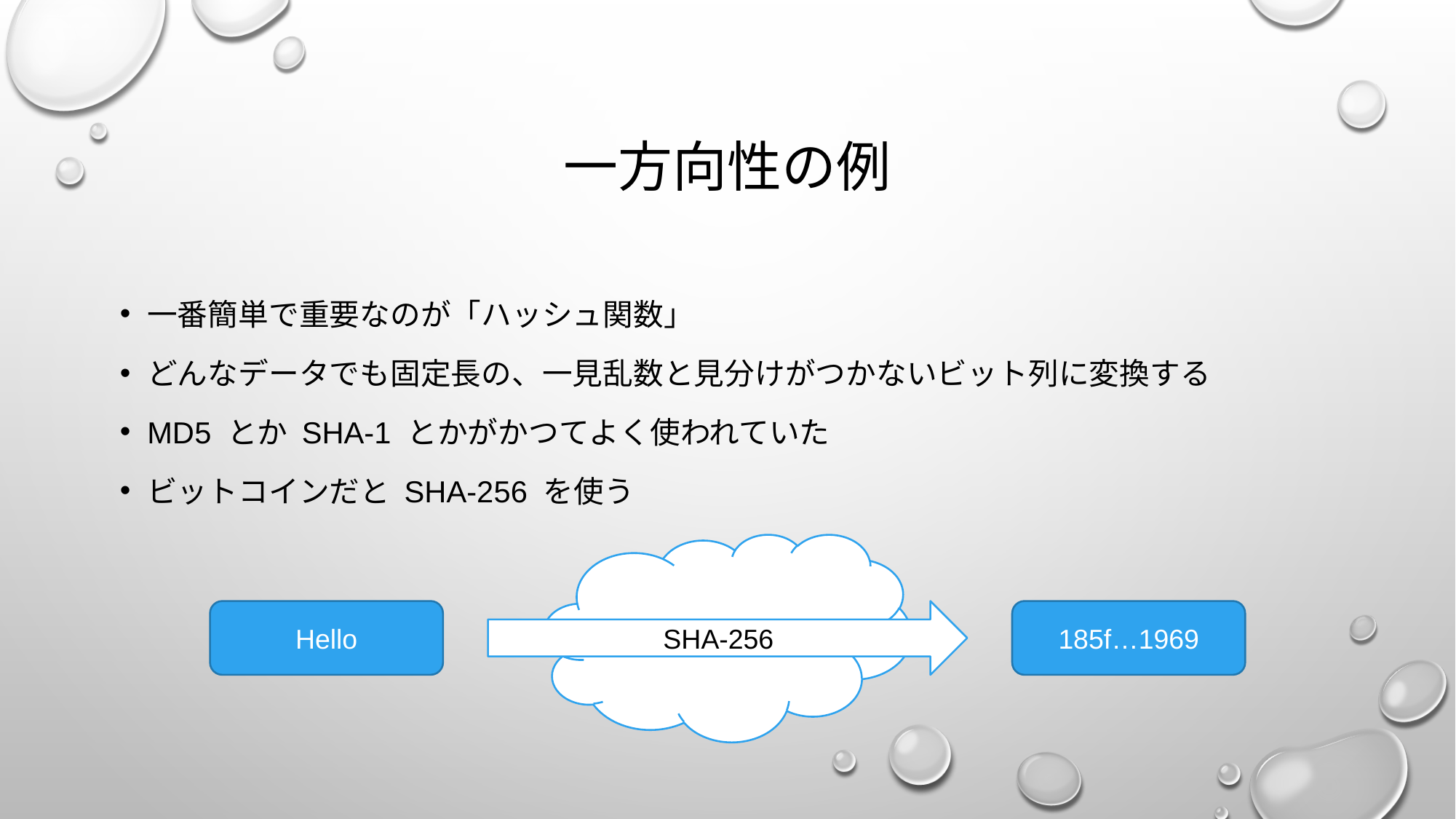

# 一方向性の例
一番簡単で重要なのが「ハッシュ関数」
どんなデータでも固定長の、一見乱数と見分けがつかないビット列に変換する
MD5 とか SHA-1 とかがかつてよく使われていた
ビットコインだと SHA-256 を使う

Hello
SHA-256
185f…1969